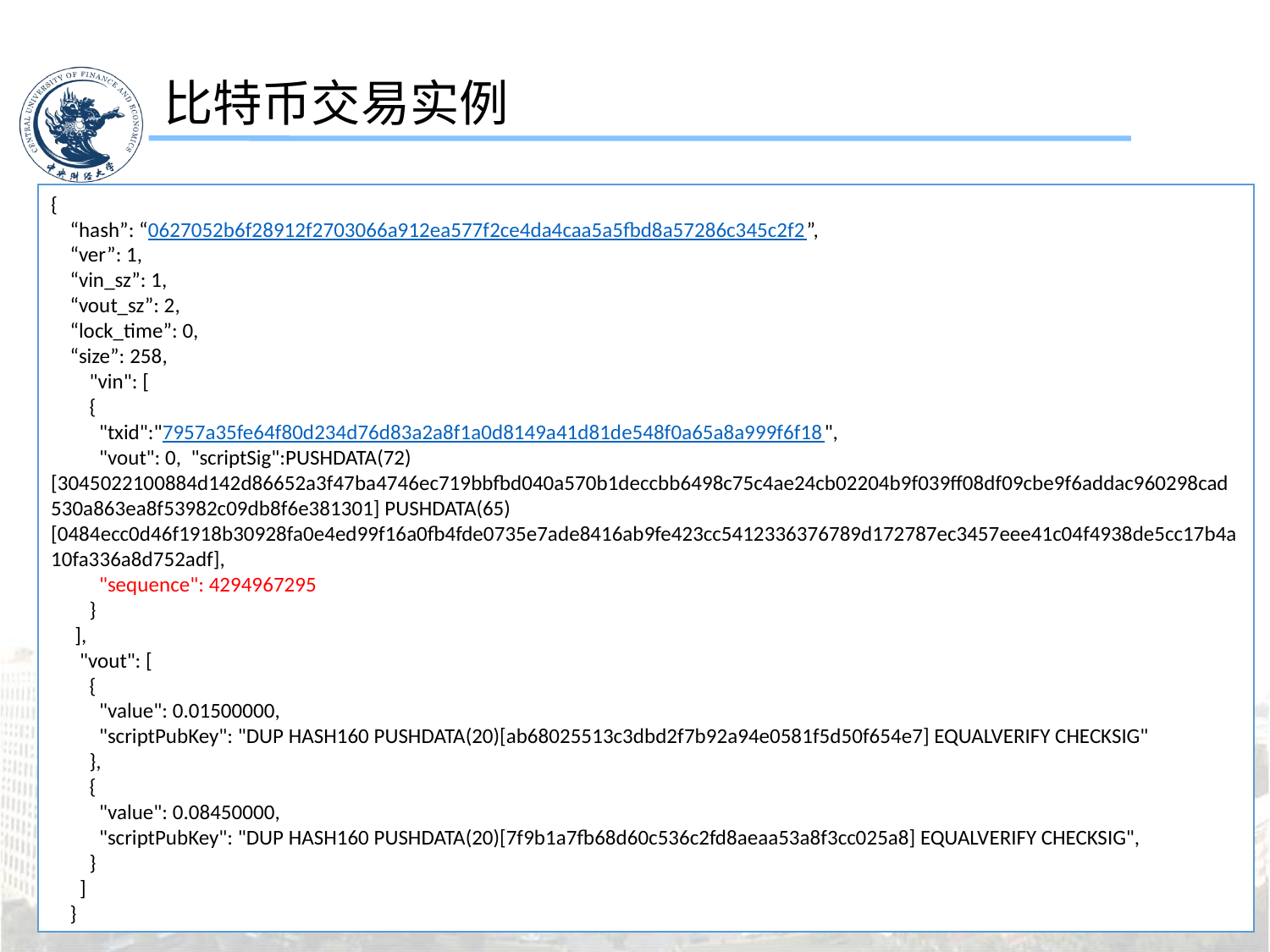

比特币交易实例
{
“hash”: “0627052b6f28912f2703066a912ea577f2ce4da4caa5a5fbd8a57286c345c2f2”,
“ver”: 1,
“vin_sz”: 1,
“vout_sz”: 2,
“lock_time”: 0,
“size”: 258,
    "vin": [
    {
      "txid":"7957a35fe64f80d234d76d83a2a8f1a0d8149a41d81de548f0a65a8a999f6f18",
      "vout": 0,  "scriptSig":PUSHDATA(72)[3045022100884d142d86652a3f47ba4746ec719bbfbd040a570b1deccbb6498c75c4ae24cb02204b9f039ff08df09cbe9f6addac960298cad530a863ea8f53982c09db8f6e381301] PUSHDATA(65)[0484ecc0d46f1918b30928fa0e4ed99f16a0fb4fde0735e7ade8416ab9fe423cc5412336376789d172787ec3457eee41c04f4938de5cc17b4a10fa336a8d752adf],
      "sequence": 4294967295
    }
 ],
  "vout": [
    {
      "value": 0.01500000,
      "scriptPubKey": "DUP HASH160 PUSHDATA(20)[ab68025513c3dbd2f7b92a94e0581f5d50f654e7] EQUALVERIFY CHECKSIG"
    },
    {
      "value": 0.08450000,
      "scriptPubKey": "DUP HASH160 PUSHDATA(20)[7f9b1a7fb68d60c536c2fd8aeaa53a8f3cc025a8] EQUALVERIFY CHECKSIG",
    }
  ]
}